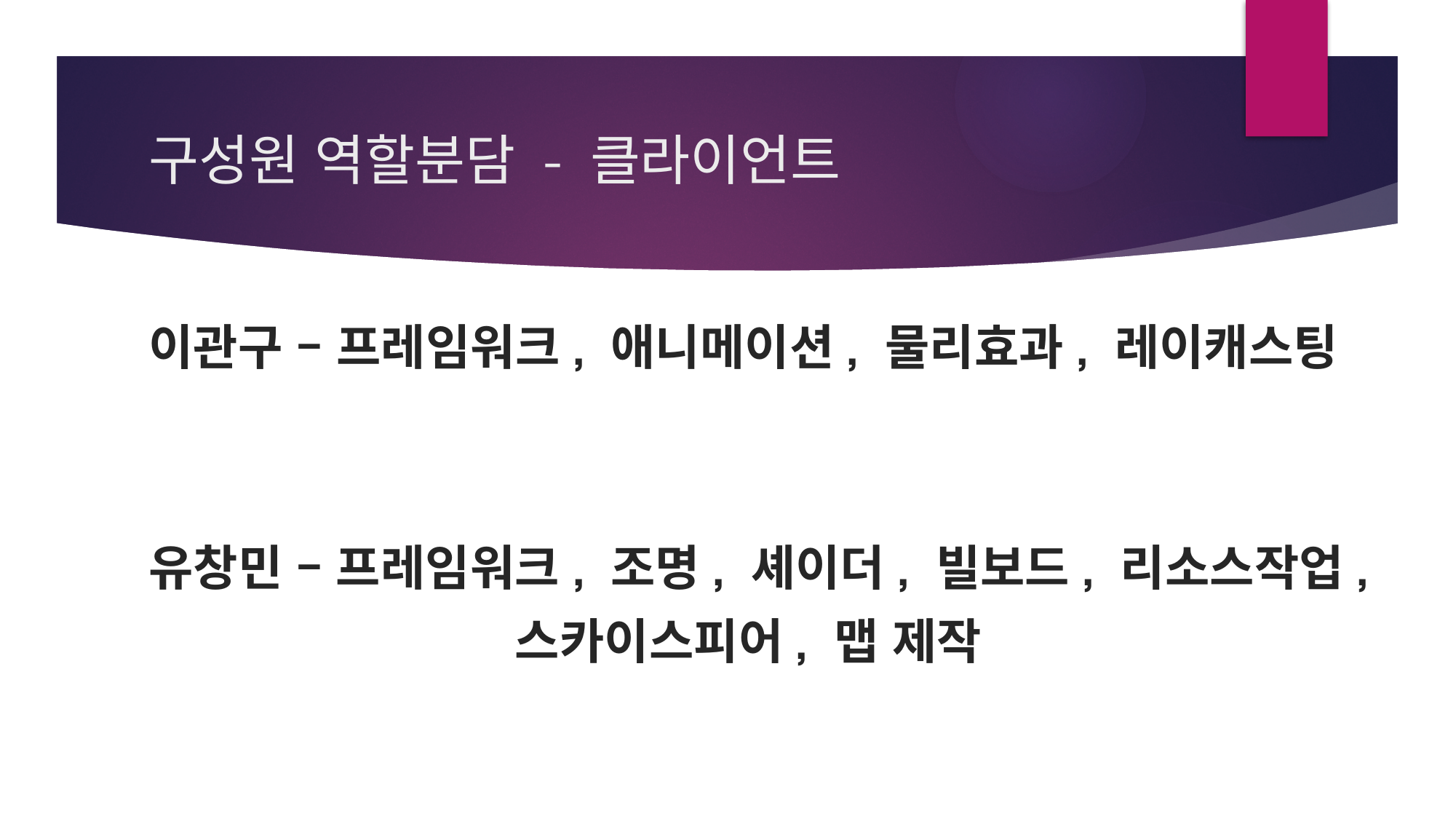

# 구성원 역할분담 - 클라이언트
이관구 – 프레임워크, 애니메이션, 물리효과, 레이캐스팅

유창민 – 프레임워크, 조명, 셰이더, 빌보드, 리소스작업,
			  스카이스피어, 맵 제작